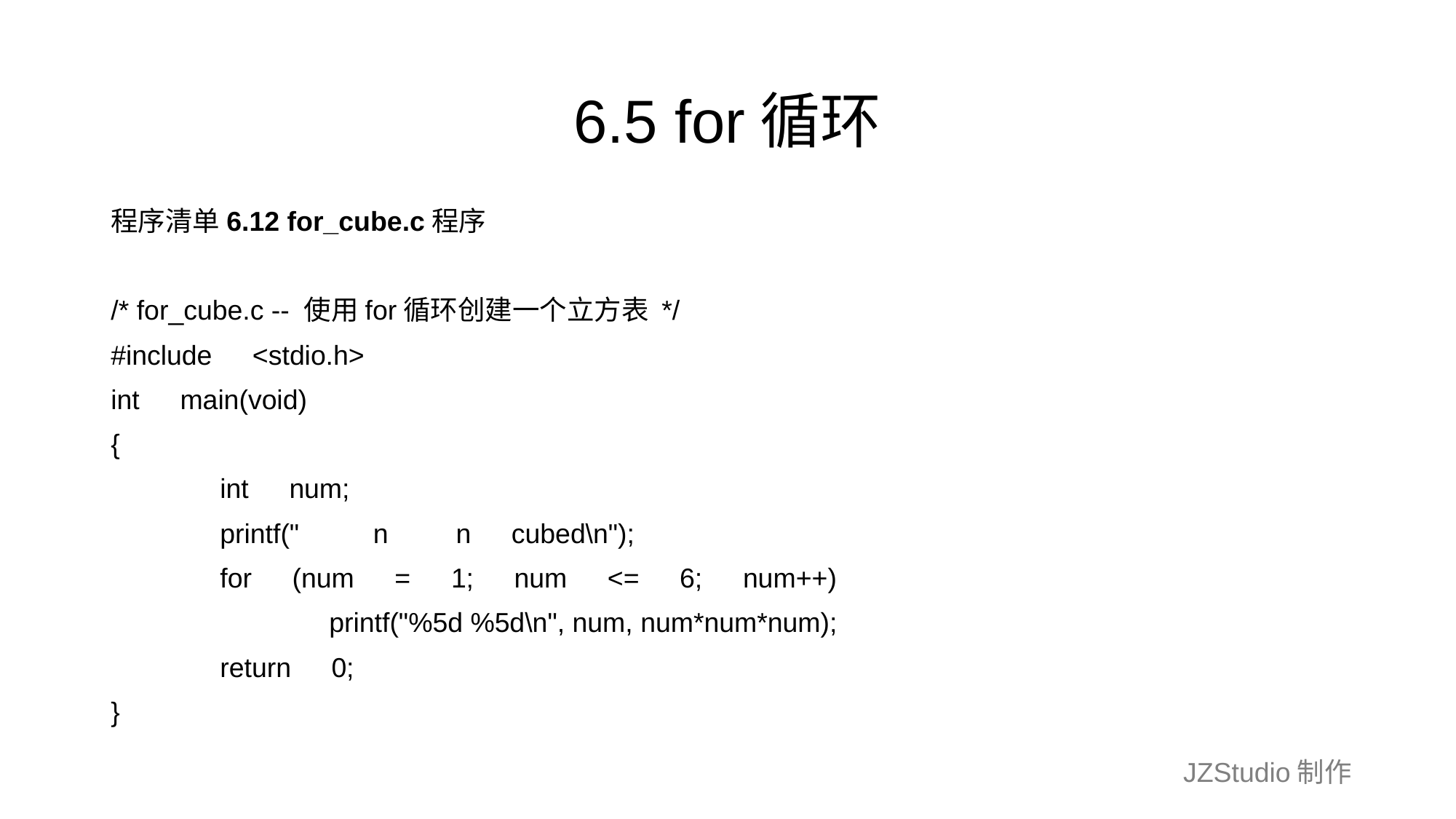

# 6.5 for循环
程序清单6.12 for_cube.c程序

/* for_cube.c -- 使用for循环创建一个立方表 */
#include　<stdio.h>
int　main(void)
{
	int　num;
	printf("　　 n　　n　cubed\n");
	for　(num　=　1;　num　<=　6;　num++)
		printf("%5d %5d\n", num, num*num*num);
	return　0;
}